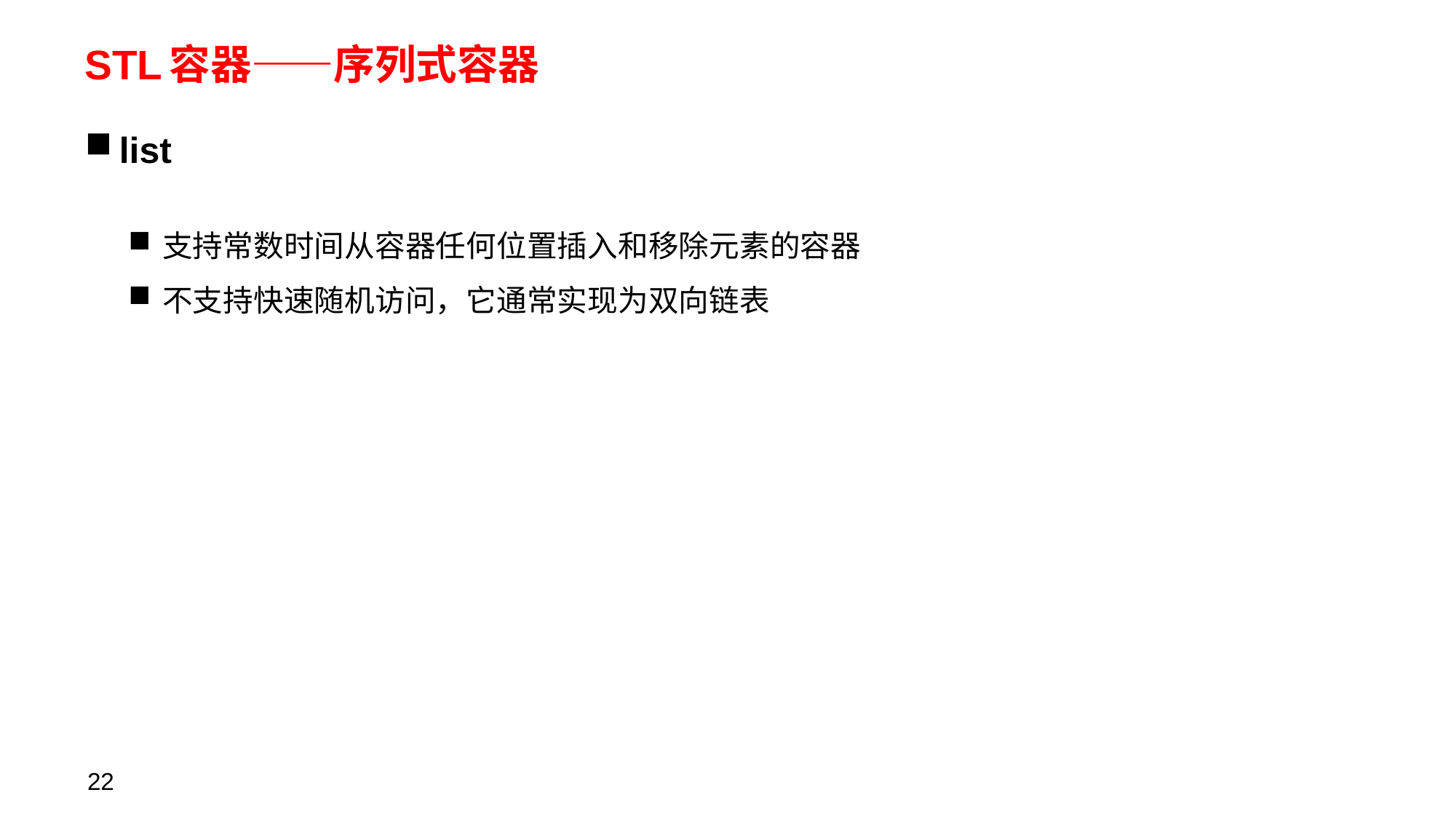

# STL容器——序列式容器
list
支持常数时间从容器任何位置插入和移除元素的容器
不支持快速随机访问，它通常实现为双向链表
22